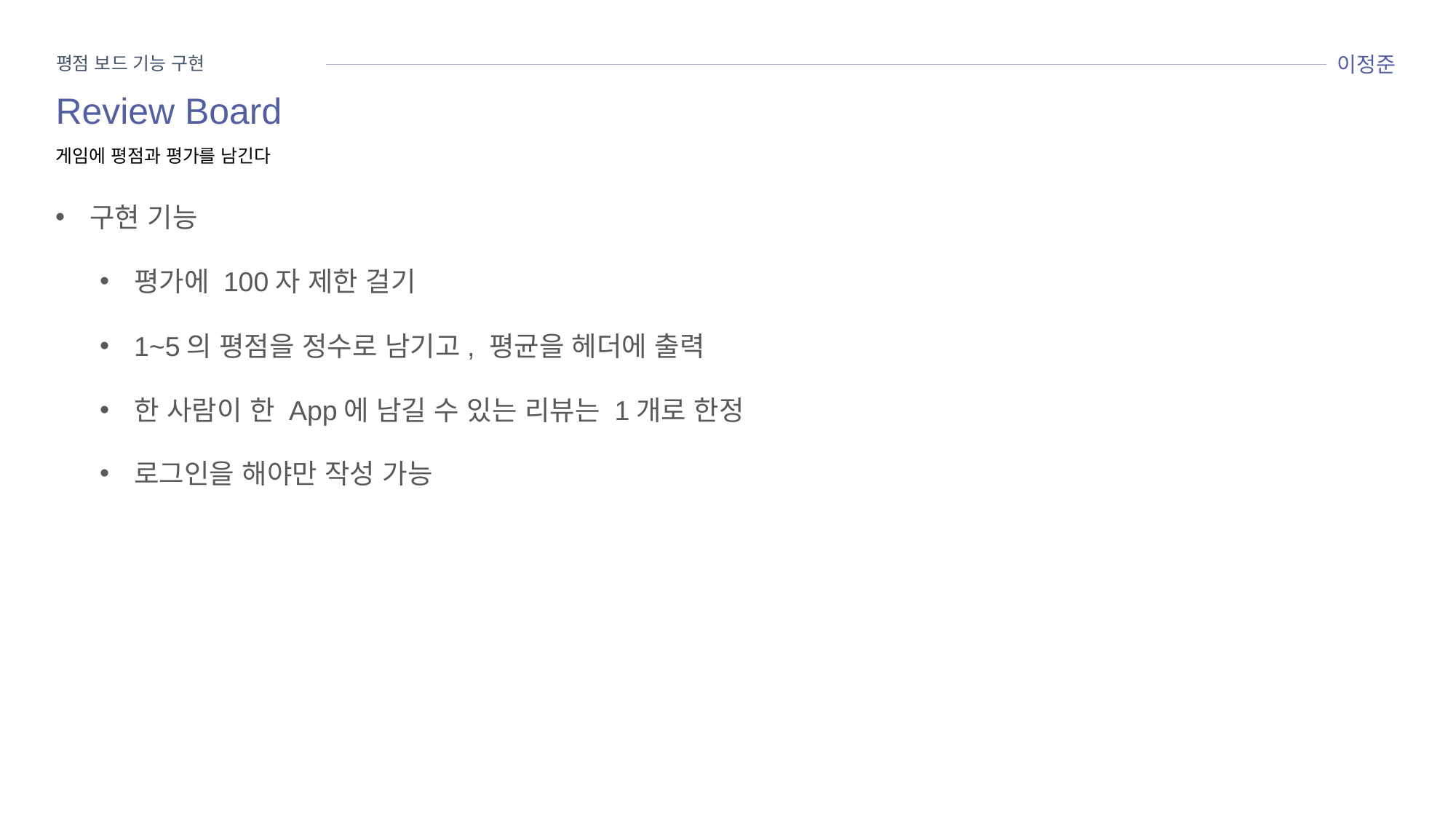

이정준
평점 보드 기능 구현
Review Board
게임에 평점과 평가를 남긴다
구현 기능
평가에 100자 제한 걸기
1~5의 평점을 정수로 남기고, 평균을 헤더에 출력
한 사람이 한 App에 남길 수 있는 리뷰는 1개로 한정
로그인을 해야만 작성 가능